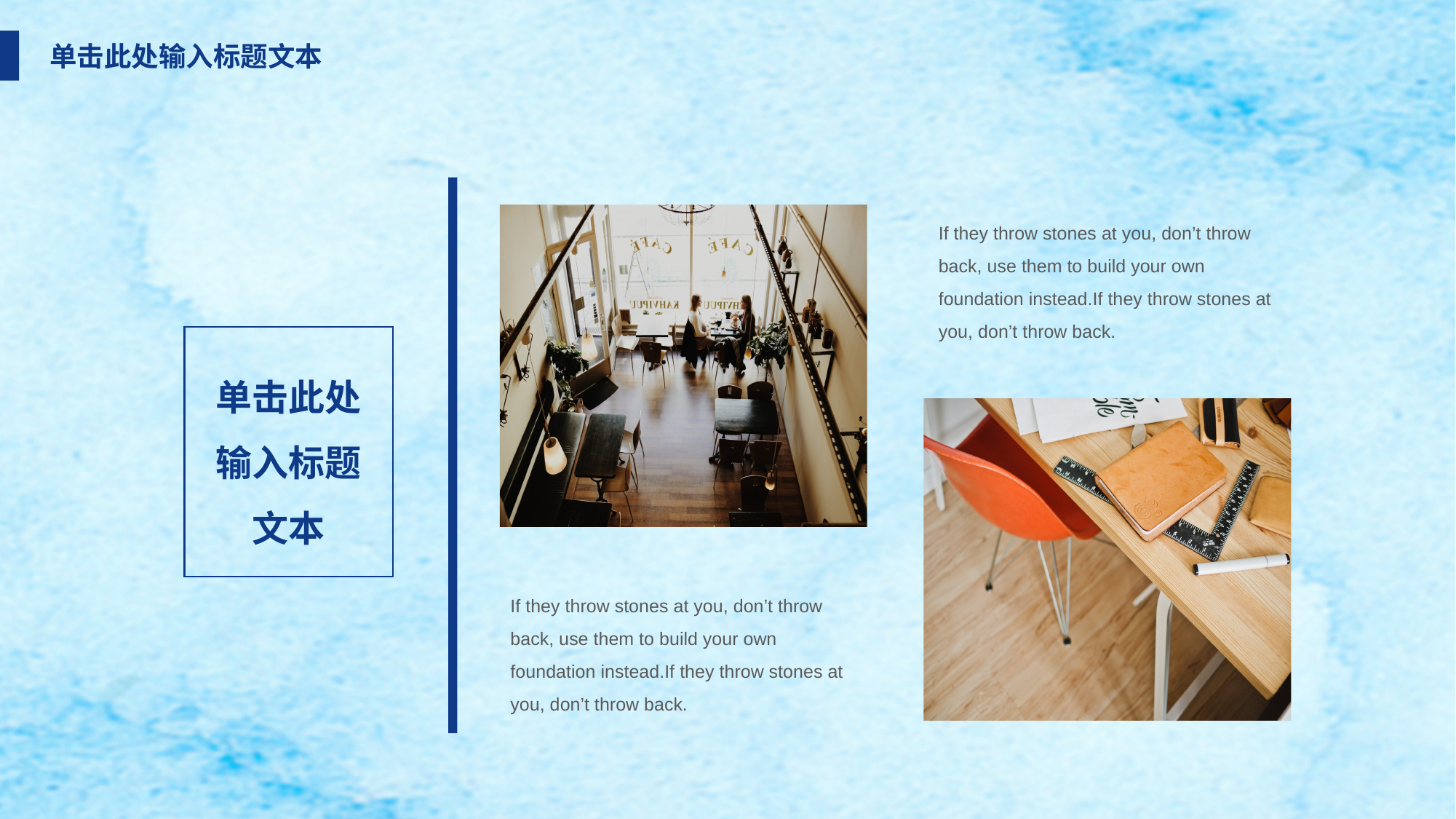

单击此处输入标题文本

If they throw stones at you, don’t throw back, use them to build your own foundation instead.If they throw stones at you, don’t throw back.

单击此处
输入标题
文本

If they throw stones at you, don’t throw back, use them to build your own foundation instead.If they throw stones at you, don’t throw back.